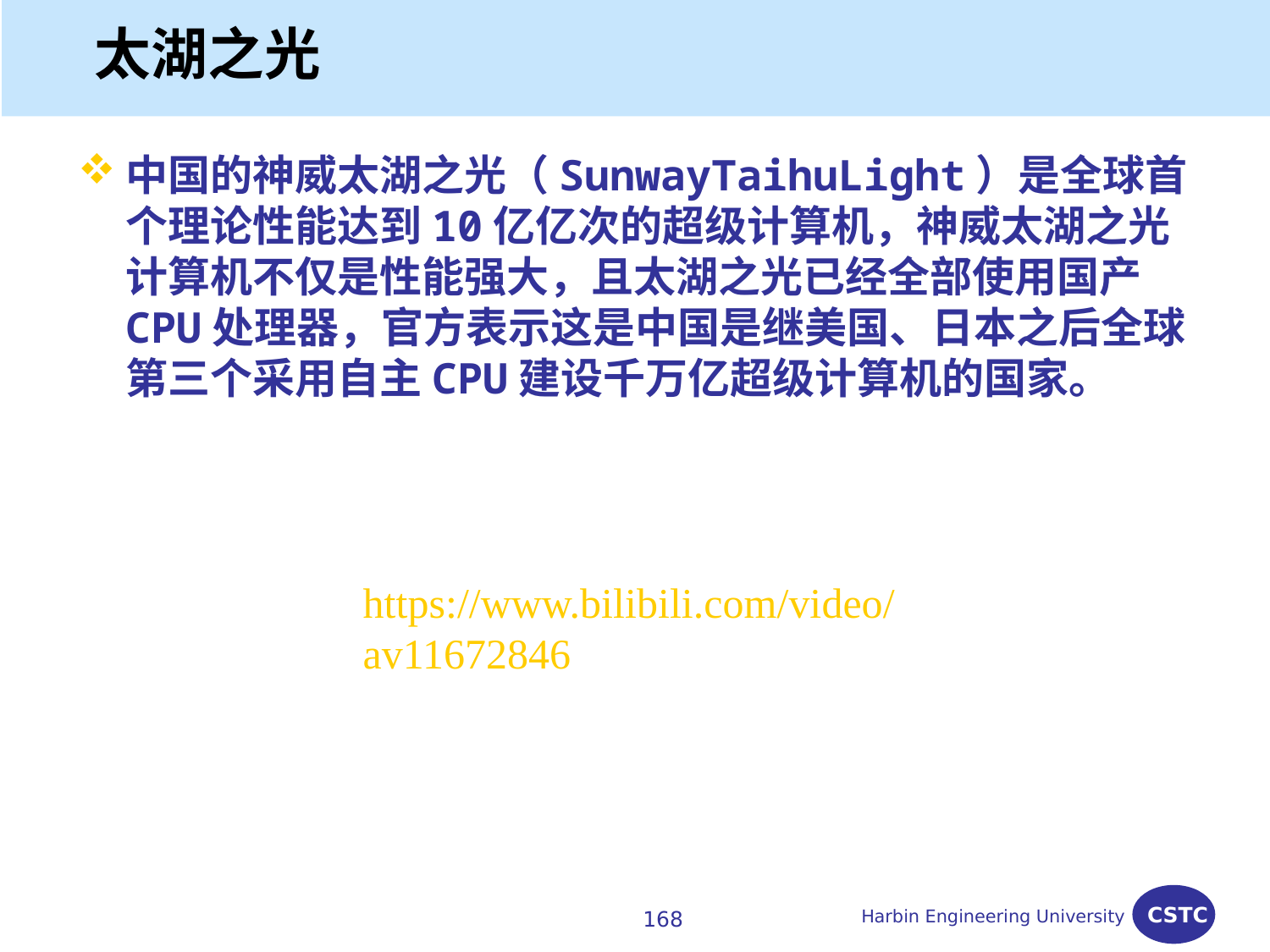

# 太湖之光
中国的神威太湖之光（SunwayTaihuLight）是全球首个理论性能达到10亿亿次的超级计算机，神威太湖之光计算机不仅是性能强大，且太湖之光已经全部使用国产CPU处理器，官方表示这是中国是继美国、日本之后全球第三个采用自主CPU建设千万亿超级计算机的国家。

https://www.bilibili.com/video/av11672846
168
Harbin Engineering University